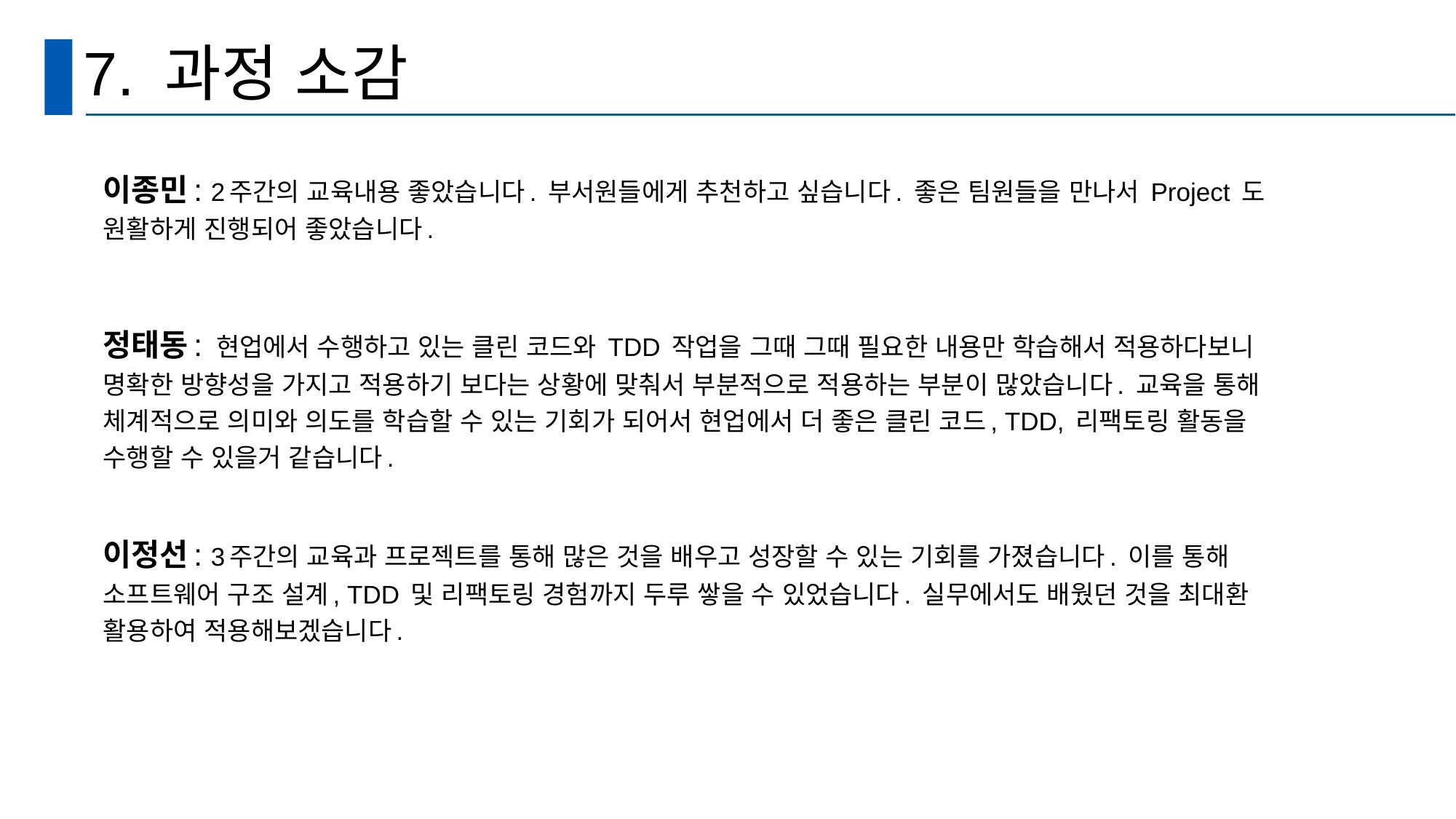

# 7. 과정 소감
이종민: 2주간의 교육내용 좋았습니다. 부서원들에게 추천하고 싶습니다. 좋은 팀원들을 만나서 Project 도 원활하게 진행되어 좋았습니다.

정태동: 현업에서 수행하고 있는 클린 코드와 TDD 작업을 그때 그때 필요한 내용만 학습해서 적용하다보니 명확한 방향성을 가지고 적용하기 보다는 상황에 맞춰서 부분적으로 적용하는 부분이 많았습니다. 교육을 통해 체계적으로 의미와 의도를 학습할 수 있는 기회가 되어서 현업에서 더 좋은 클린 코드, TDD, 리팩토링 활동을 수행할 수 있을거 같습니다.

이정선: 3주간의 교육과 프로젝트를 통해 많은 것을 배우고 성장할 수 있는 기회를 가졌습니다. 이를 통해 소프트웨어 구조 설계, TDD 및 리팩토링 경험까지 두루 쌓을 수 있었습니다. 실무에서도 배웠던 것을 최대환 활용하여 적용해보겠습니다.